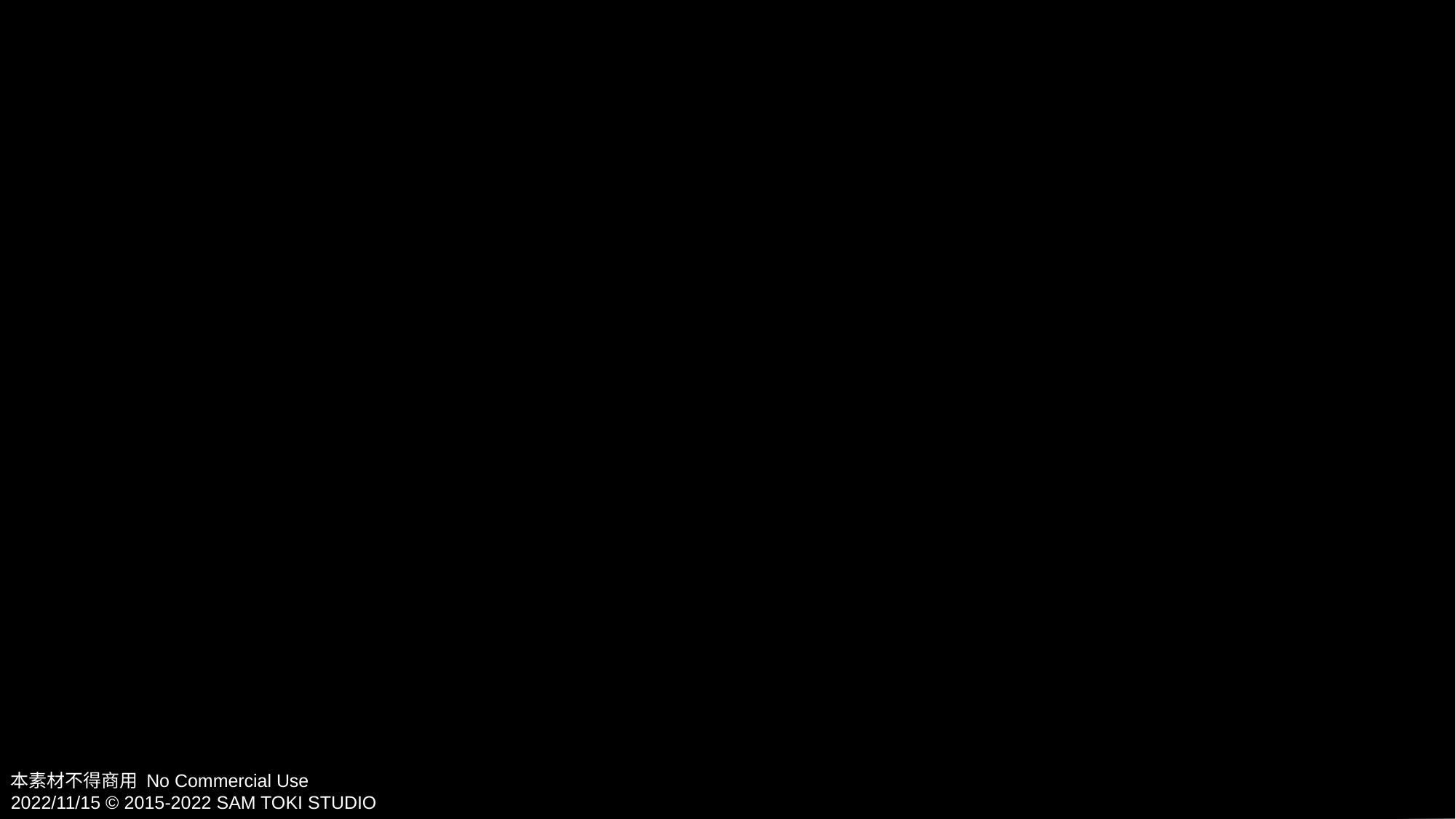

本素材不得商用 No Commercial Use
2022/11/15 © 2015-2022 SAM TOKI STUDIO